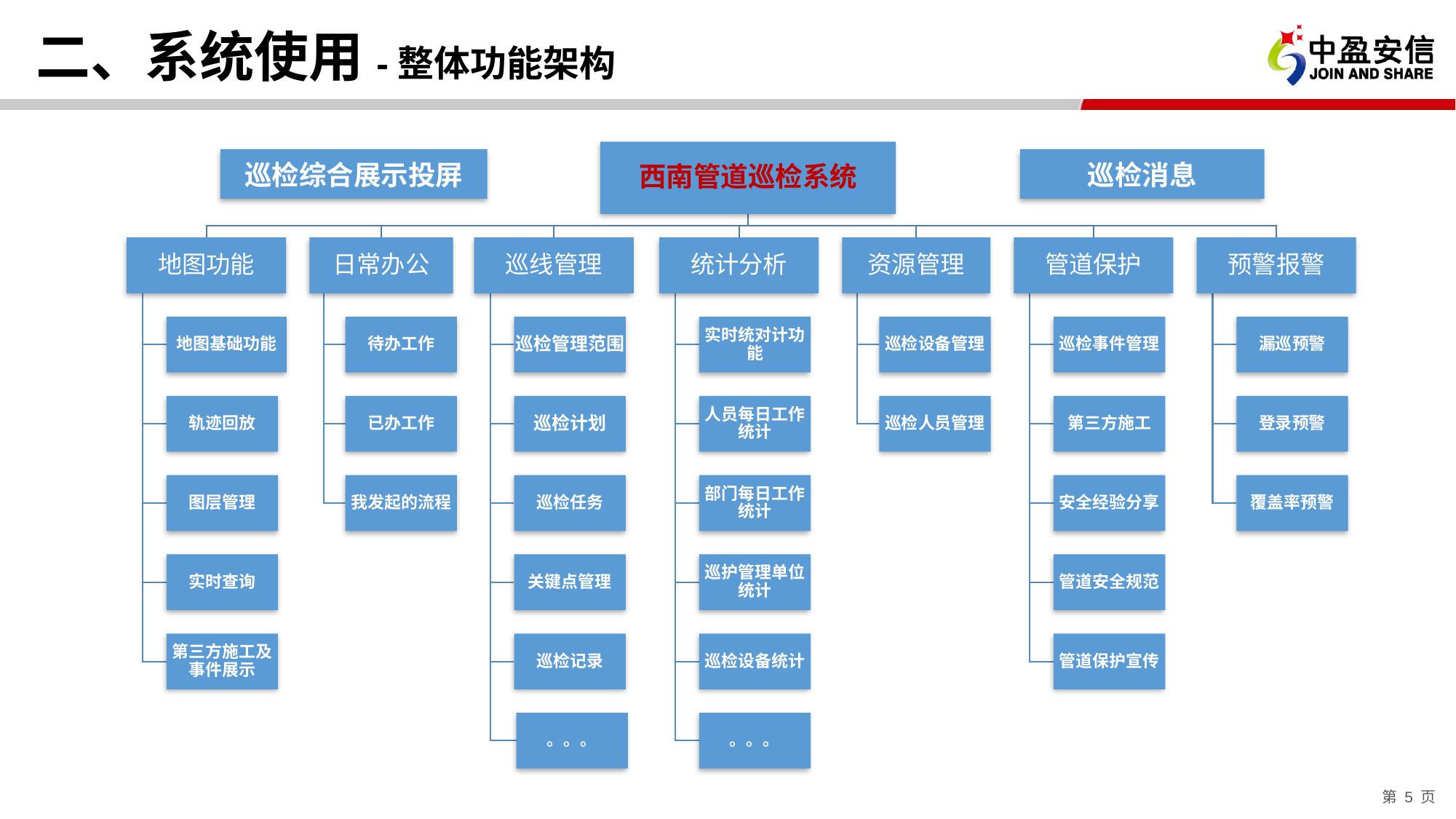

# 二、系统使用-整体功能架构
西南管道巡检系统
地图功能
地图基础功能
轨迹回放
图层管理
实时查询
第三方施工及事件展示
日常办公
待办工作
已办工作
我发起的流程
巡线管理
巡检管理范围
巡检计划
巡检任务
关键点管理
巡检记录
。。。
统计分析
实时统对计功能
人员每日工作统计
部门每日工作统计
巡护管理单位统计
巡检设备统计
。。。
资源管理
巡检设备管理
巡检人员管理
管道保护
巡检事件管理
第三方施工
安全经验分享
管道安全规范
管道保护宣传
预警报警
漏巡预警
登录预警
覆盖率预警
巡检综合展示投屏
巡检消息
系统使用-地图功能